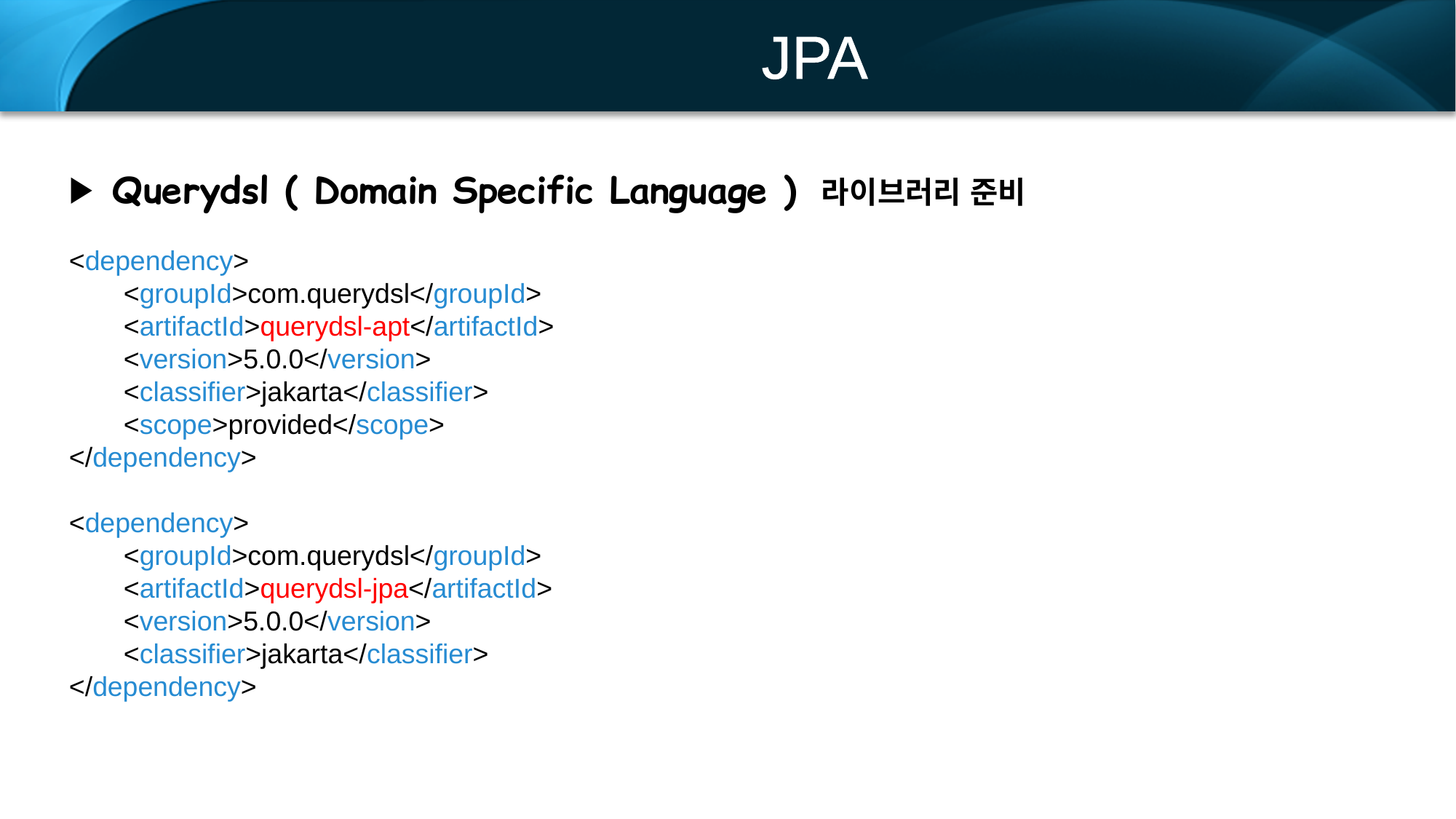

JPA
Querydsl ( Domain Specific Language ) 라이브러리 준비

<dependency>
<groupId>com.querydsl</groupId>
<artifactId>querydsl-apt</artifactId>
<version>5.0.0</version>
<classifier>jakarta</classifier>
<scope>provided</scope>
</dependency>

<dependency>
<groupId>com.querydsl</groupId>
<artifactId>querydsl-jpa</artifactId>
<version>5.0.0</version>
<classifier>jakarta</classifier>
</dependency>